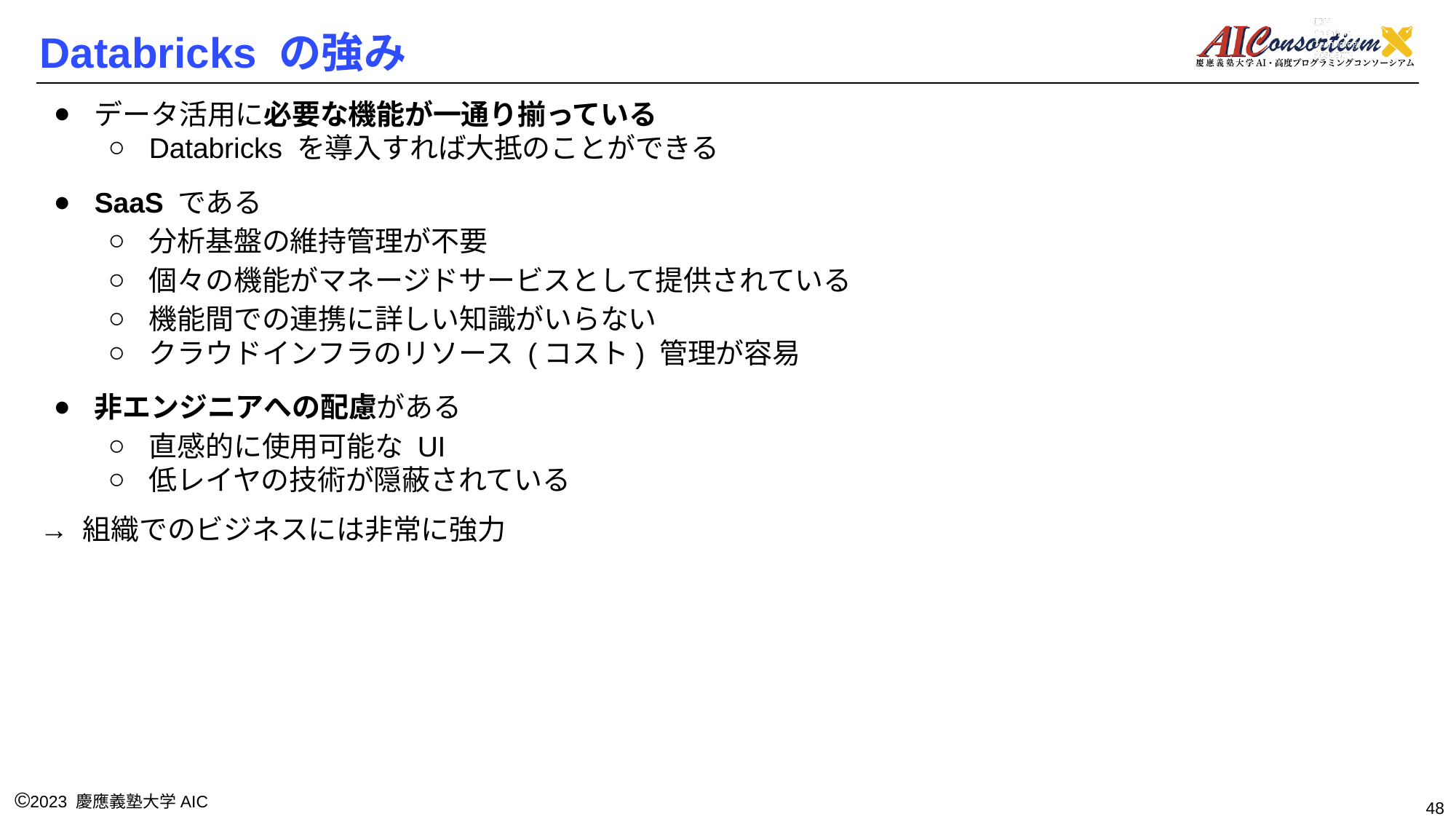

# Databricks の強み
データ活用に必要な機能が一通り揃っている
Databricks を導入すれば大抵のことができる
SaaS である
分析基盤の維持管理が不要
個々の機能がマネージドサービスとして提供されている
機能間での連携に詳しい知識がいらない
クラウドインフラのリソース (コスト) 管理が容易
非エンジニアへの配慮がある
直感的に使用可能な UI
低レイヤの技術が隠蔽されている
→ 組織でのビジネスには非常に強力
48